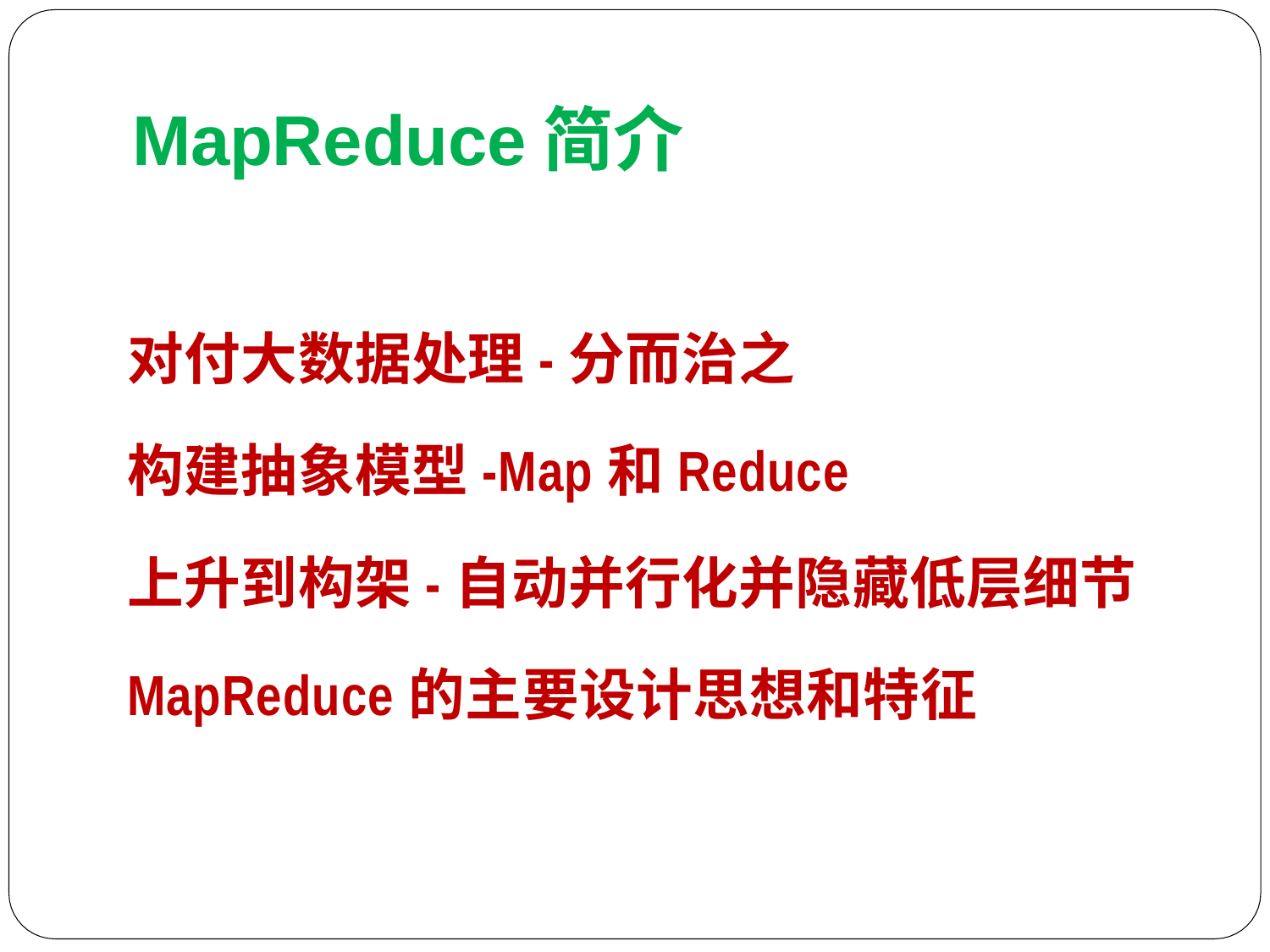

# MapReduce简介
对付大数据处理-分而治之
构建抽象模型-Map和Reduce
上升到构架-自动并行化并隐藏低层细节
MapReduce的主要设计思想和特征